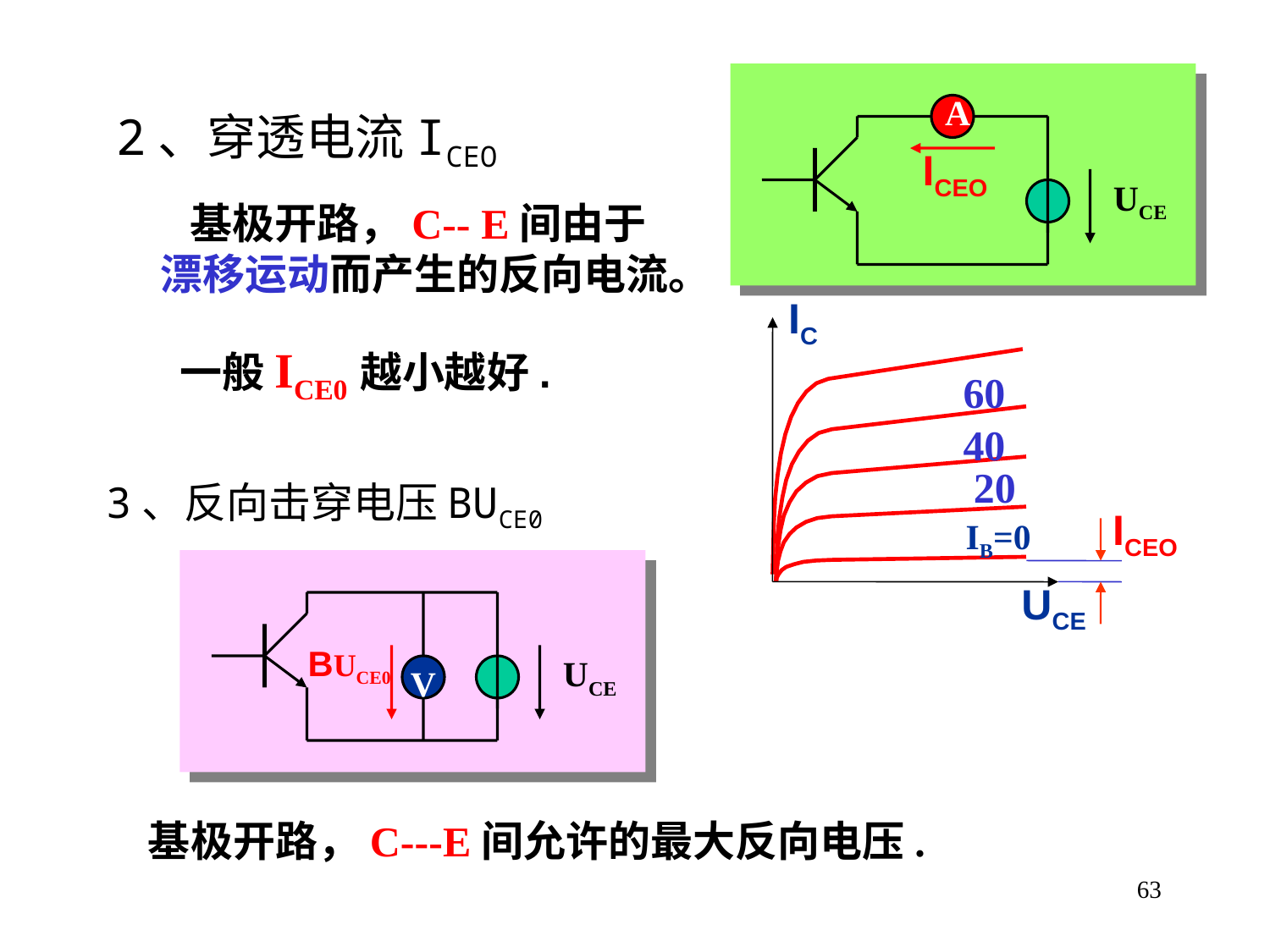

A

ICEO

UCE

2、穿透电流ICEO
  基极开路，C-- E间由于漂移运动而产生的反向电流。
IC

UCE

60
40
20
IB=0
一般ICE0越小越好.
3、反向击穿电压BUCE0
ICEO

BUCE0

UCE
V

基极开路，C---E间允许的最大反向电压.
63